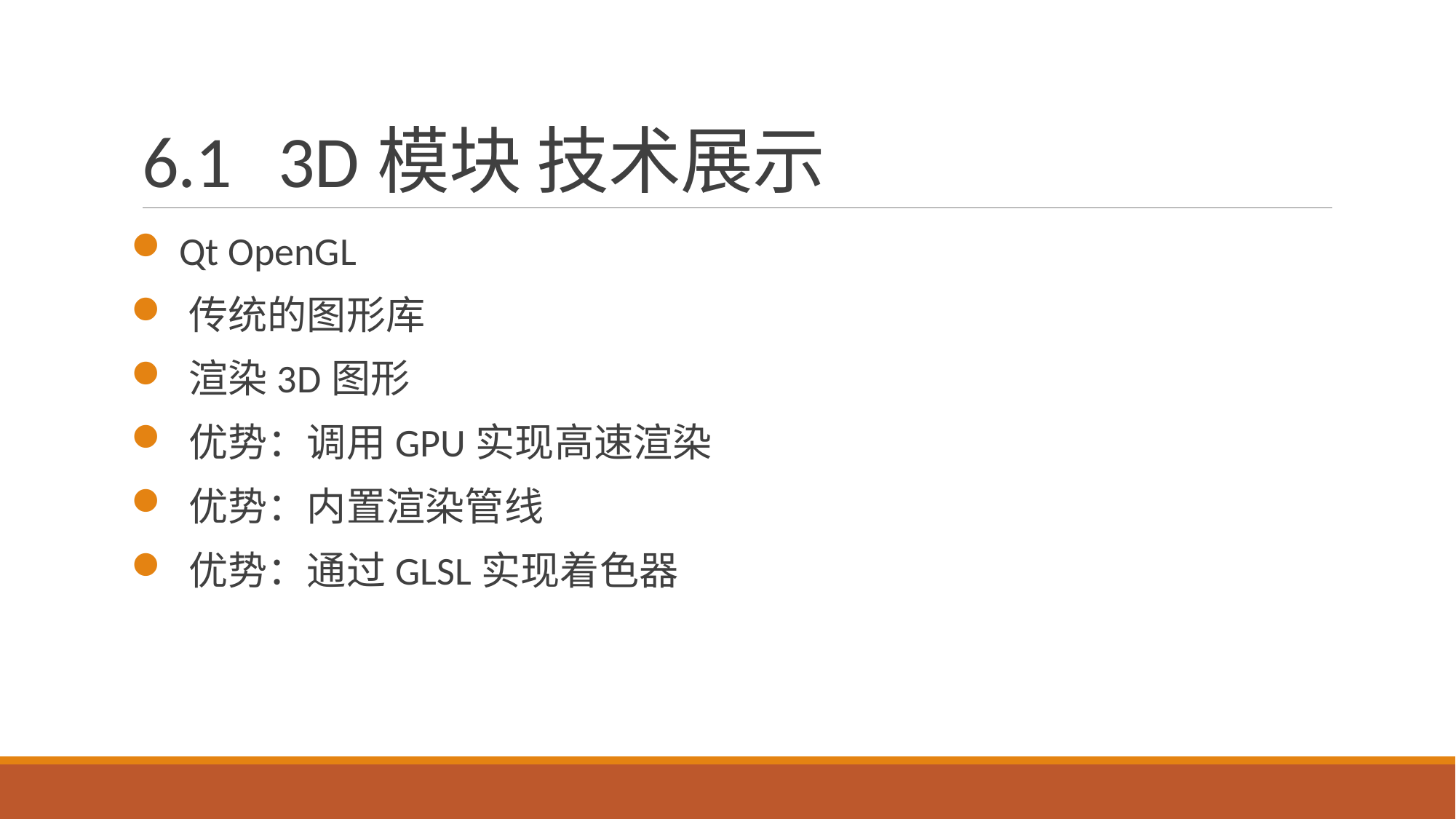

# 6.1   3D模块 技术展示
 Qt OpenGL
 传统的图形库
 渲染3D图形
 优势：调用GPU实现高速渲染
 优势：内置渲染管线
 优势：通过GLSL实现着色器